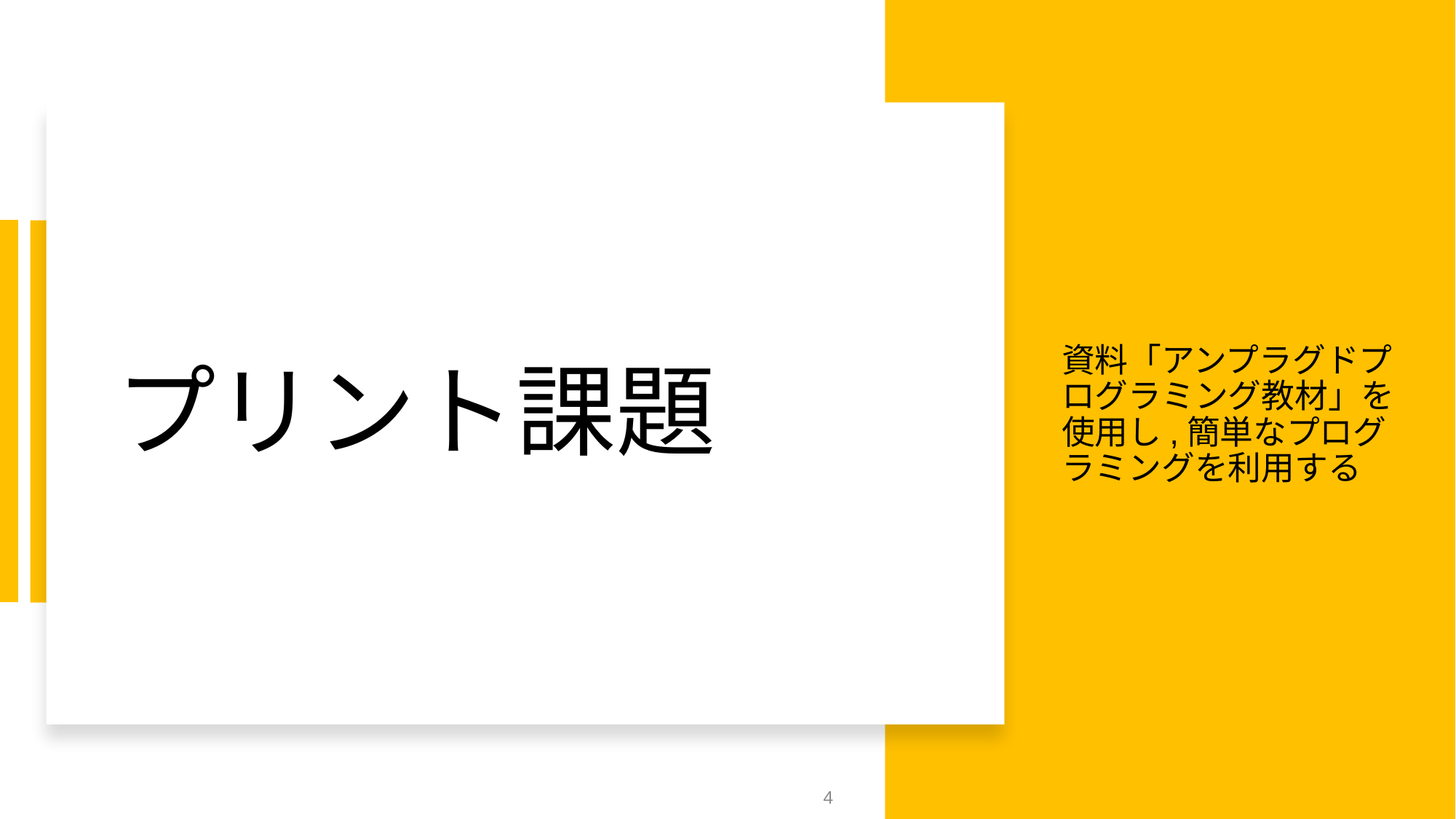

# プリント課題
資料「アンプラグドプログラミング教材」を使用し,簡単なプログラミングを利用する

4